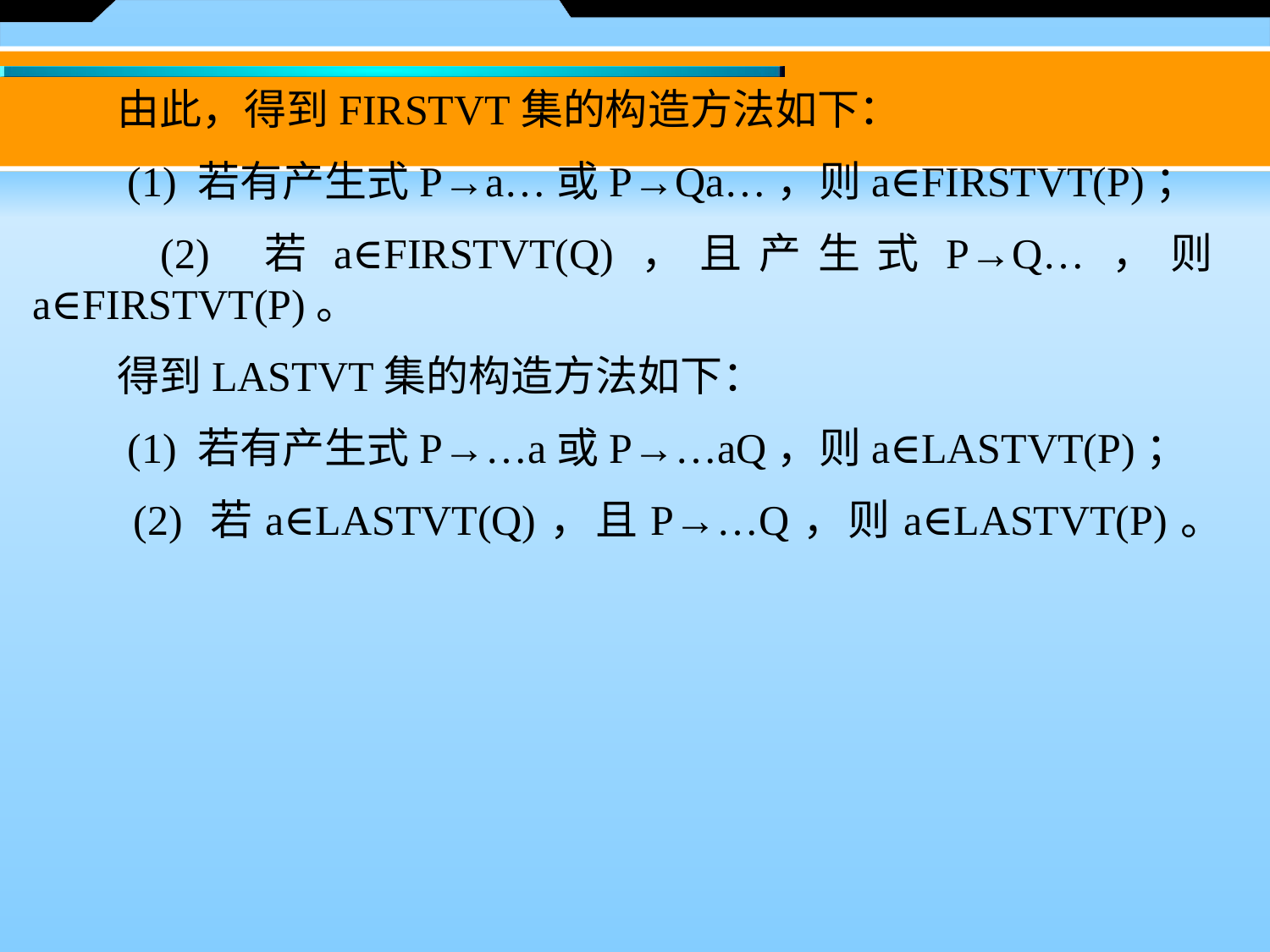

由此，得到FIRSTVT集的构造方法如下：
　　(1) 若有产生式P→a…或P→Qa…，则a∈FIRSTVT(P)；
　　(2) 若a∈FIRSTVT(Q)，且产生式P→Q…，则a∈FIRSTVT(P)。
　　得到LASTVT集的构造方法如下：
　　(1) 若有产生式P→…a或P→…aQ，则a∈LASTVT(P)；
　　(2) 若a∈LASTVT(Q)，且P→…Q，则a∈LASTVT(P)。